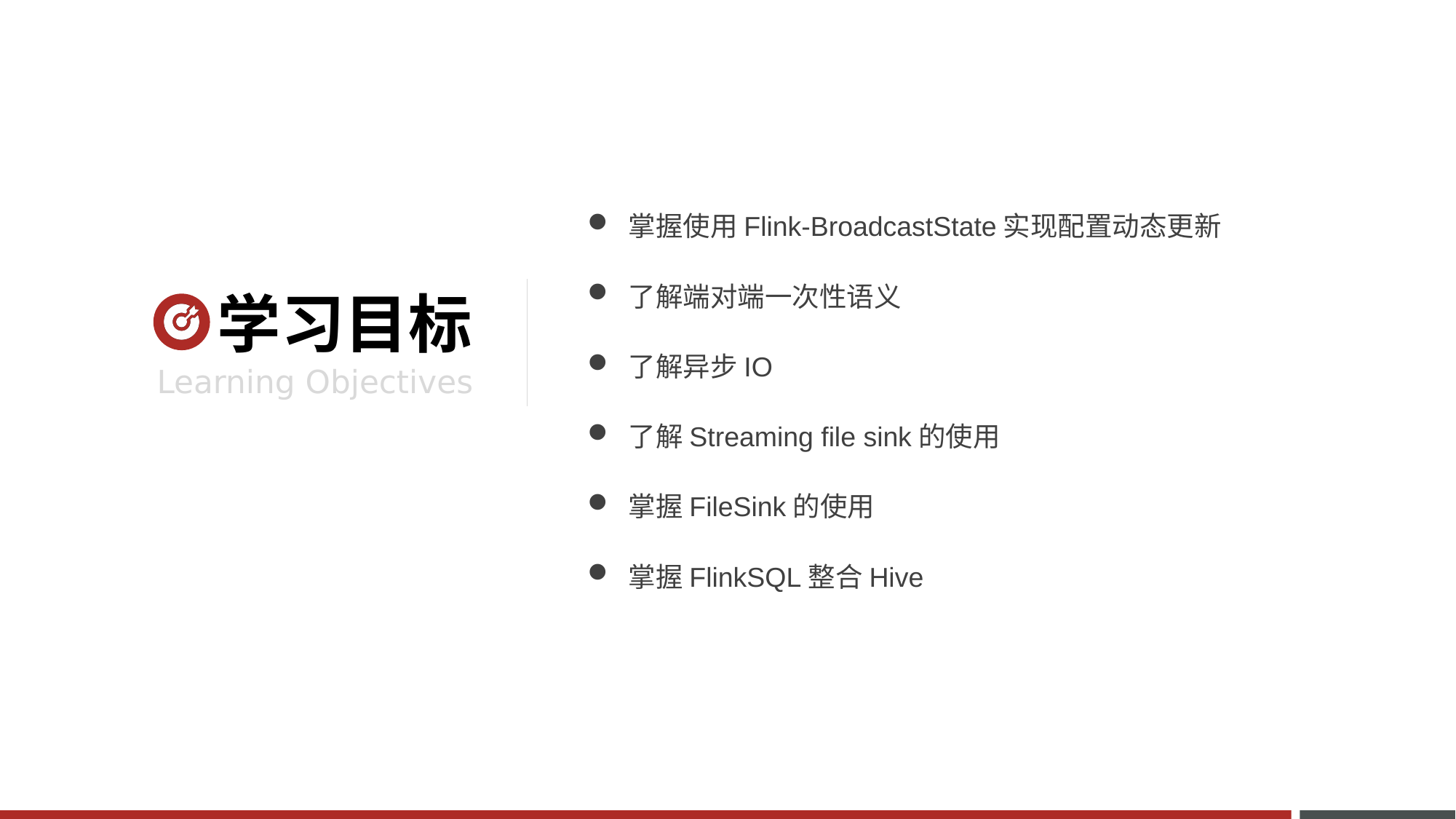

掌握使用Flink-BroadcastState实现配置动态更新
了解端对端一次性语义
了解异步IO
了解Streaming file sink的使用
掌握FileSink的使用
掌握FlinkSQL整合Hive